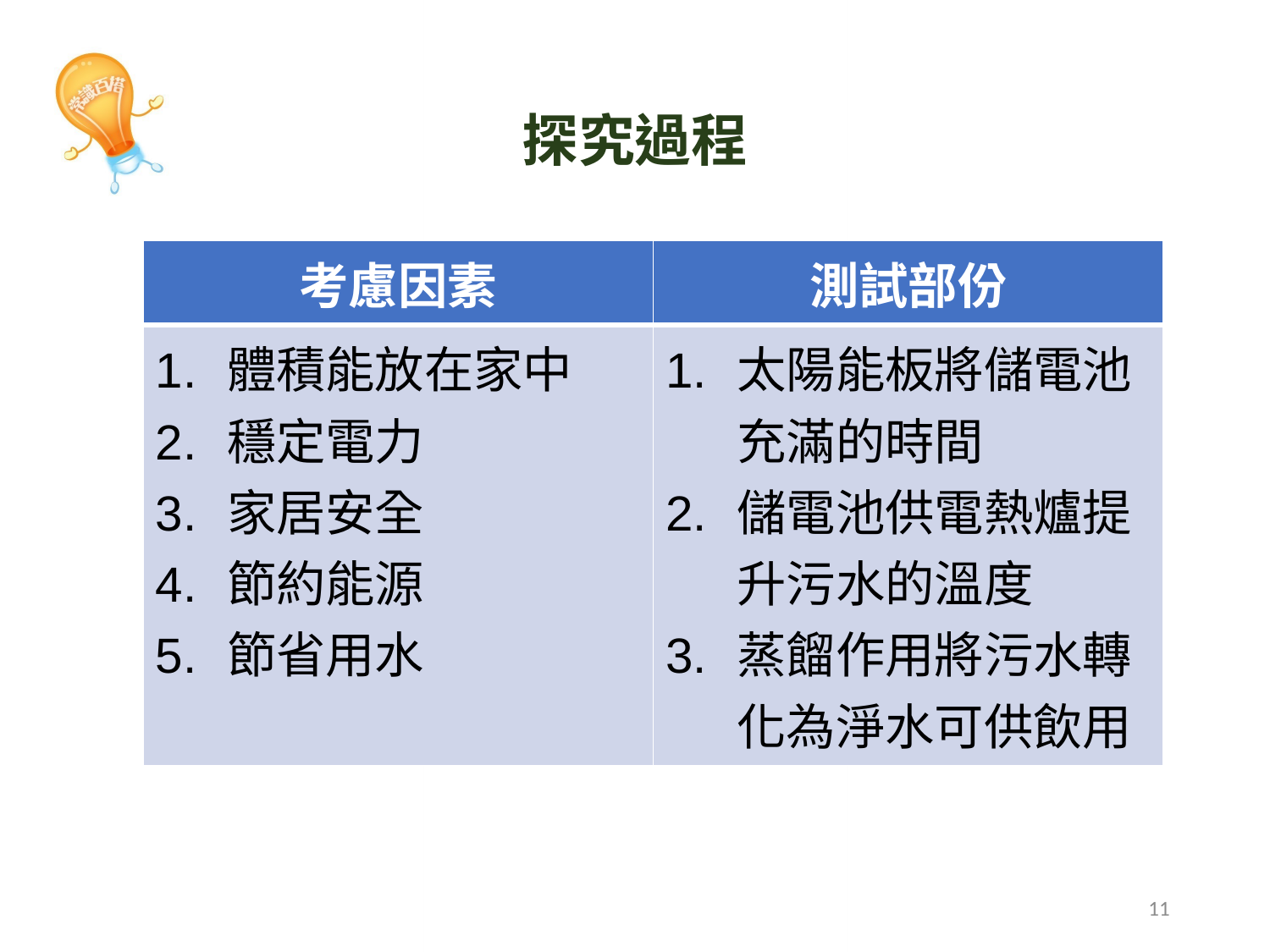

# 探究過程
| 考慮因素 | 測試部份 |
| --- | --- |
| 體積能放在家中 穩定電力 家居安全 節約能源 節省用水 | 太陽能板將儲電池充滿的時間 儲電池供電熱爐提升污水的溫度 蒸餾作用將污水轉化為淨水可供飲用 |

11